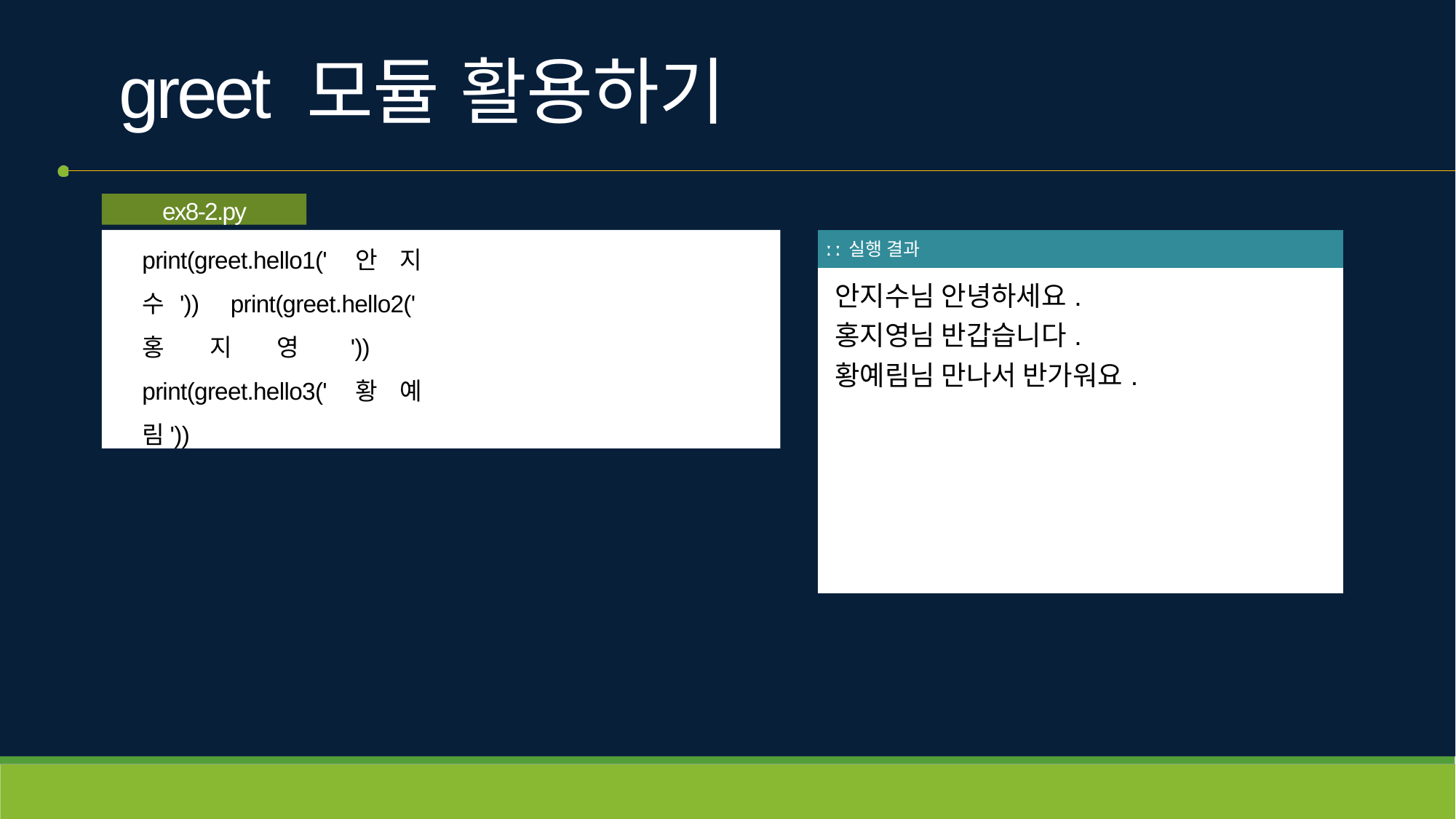

# greet 모듈 활용하기

ex8-2.py
| ː ː 실행 결과 |
| --- |
| 안지수님 안녕하세요. 홍지영님 반갑습니다. 황예림님 만나서 반가워요. |
print(greet.hello1('안지수'))  print(greet.hello2('홍지영'))  print(greet.hello3('황예림'))